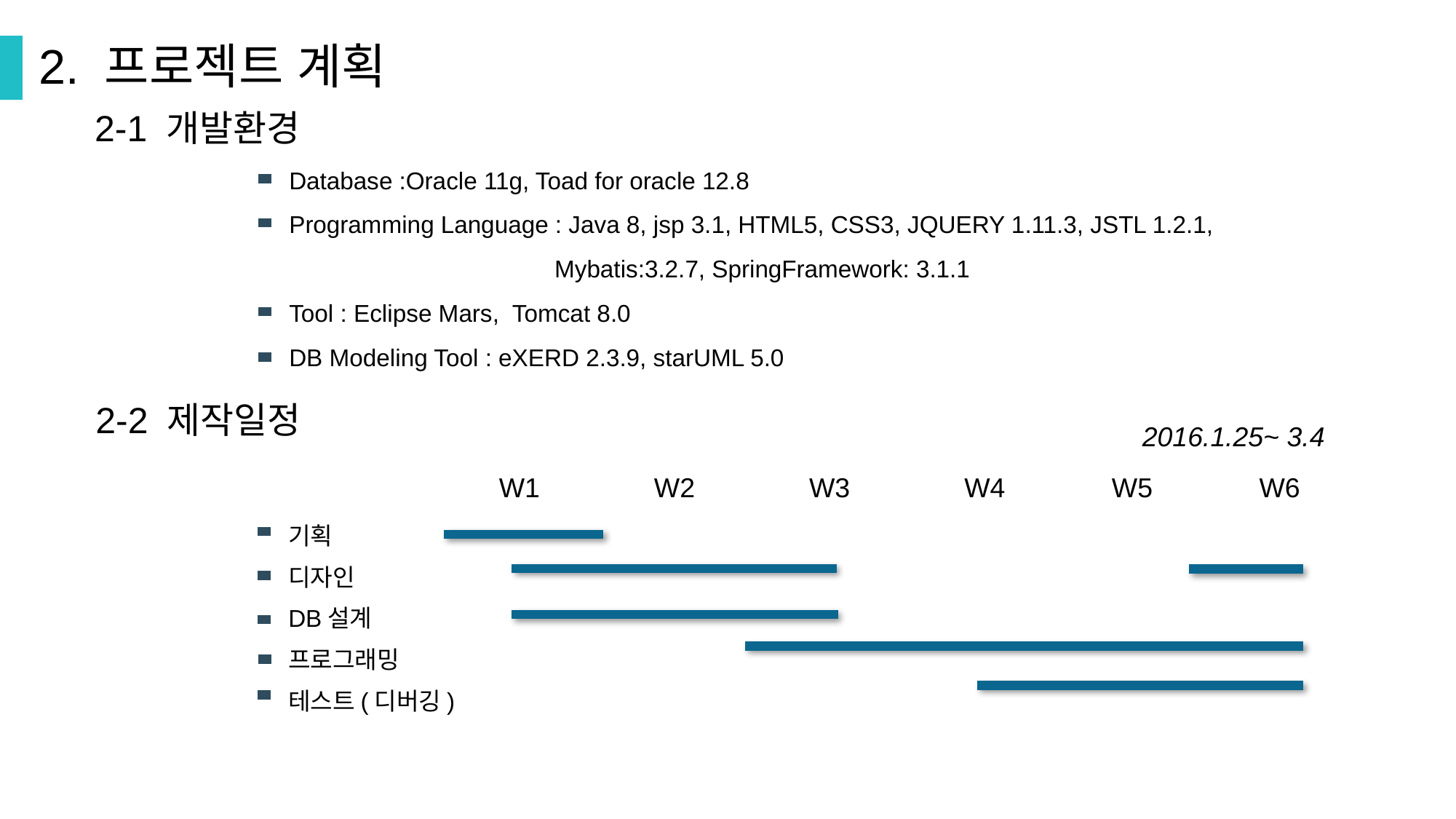

2. 프로젝트 계획

2-1 개발환경
Database :Oracle 11g, Toad for oracle 12.8
Programming Language : Java 8, jsp 3.1, HTML5, CSS3, JQUERY 1.11.3, JSTL 1.2.1,
		       Mybatis:3.2.7, SpringFramework: 3.1.1
Tool : Eclipse Mars,  Tomcat 8.0
DB Modeling Tool : eXERD 2.3.9, starUML 5.0
2-2 제작일정
2016.1.25~ 3.4
W1               W2               W3               W4              W5              W6
기획
디자인
DB설계
프로그래밍
테스트(디버깅)